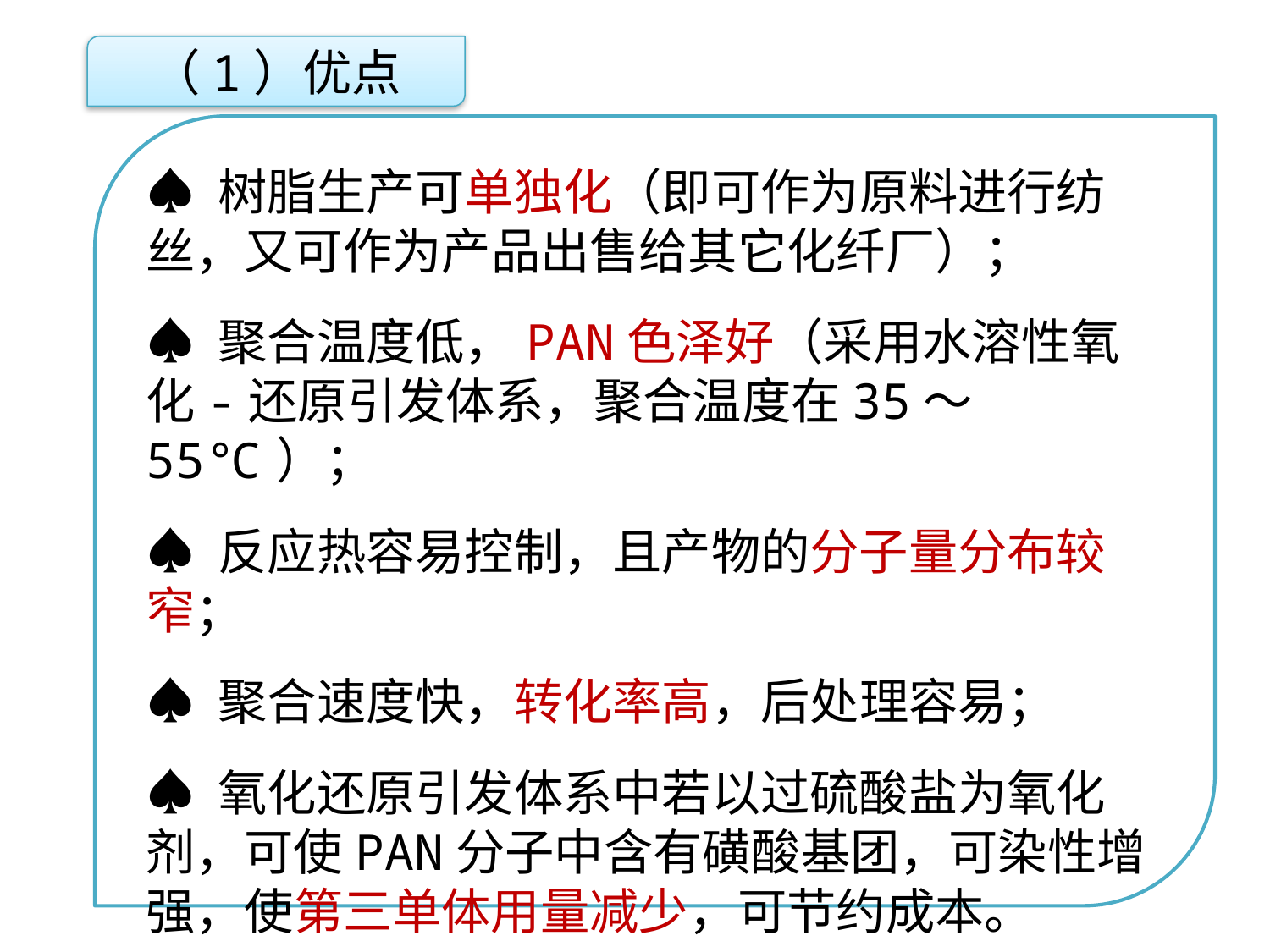

（1）优点
♠ 树脂生产可单独化（即可作为原料进行纺丝，又可作为产品出售给其它化纤厂）；
♠ 聚合温度低，PAN色泽好（采用水溶性氧化-还原引发体系，聚合温度在35～55℃）；
♠ 反应热容易控制，且产物的分子量分布较窄；
♠ 聚合速度快，转化率高，后处理容易；
♠ 氧化还原引发体系中若以过硫酸盐为氧化剂，可使PAN分子中含有磺酸基团，可染性增强，使第三单体用量减少，可节约成本。
点击添加文本
点击添加文本
点击添加文本
点击添加文本